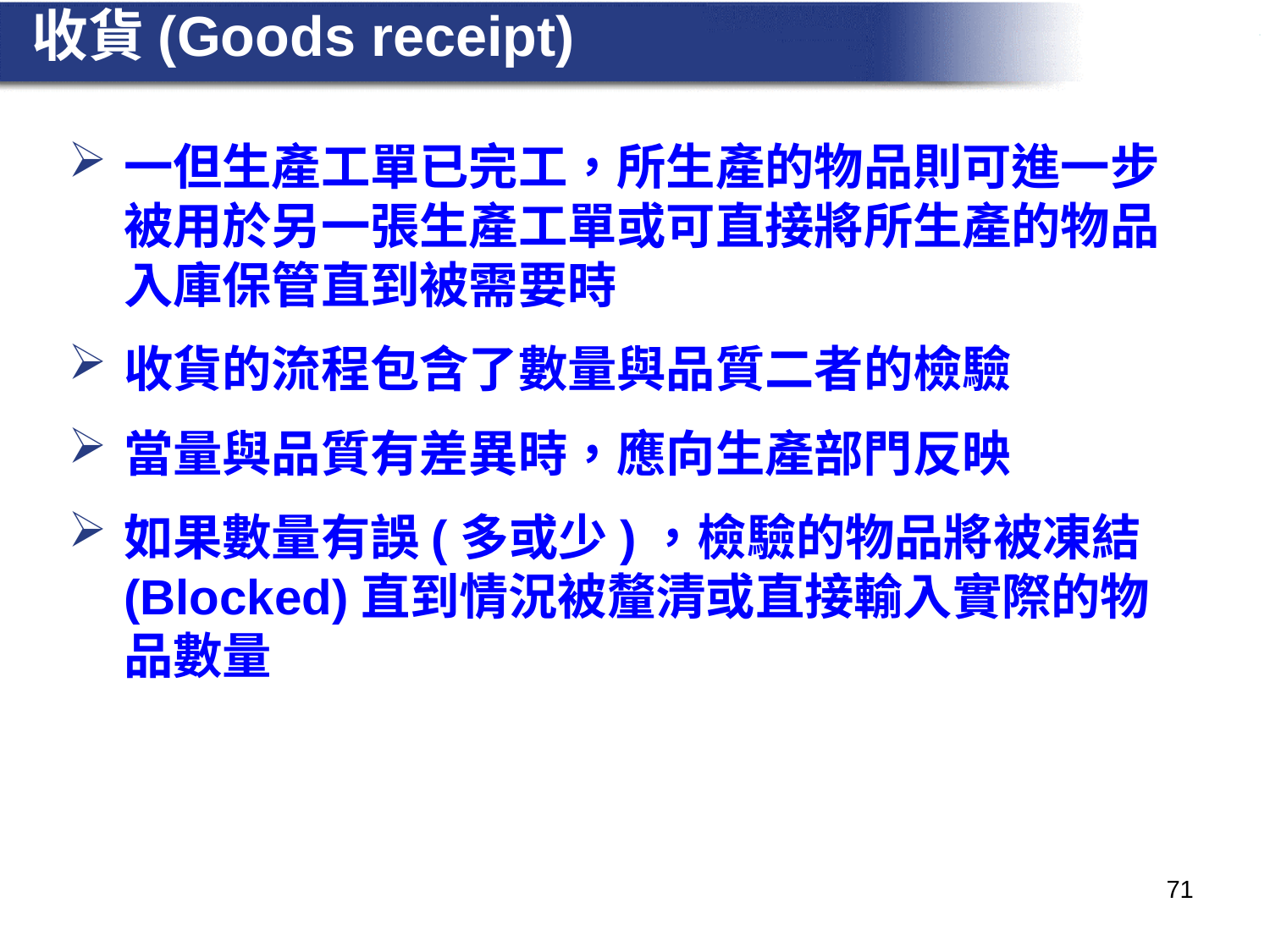

# 收貨(Goods receipt)
一但生產工單已完工，所生產的物品則可進一步被用於另一張生產工單或可直接將所生產的物品入庫保管直到被需要時
收貨的流程包含了數量與品質二者的檢驗
當量與品質有差異時，應向生產部門反映
如果數量有誤(多或少)，檢驗的物品將被凍結(Blocked)直到情況被釐清或直接輸入實際的物品數量
71